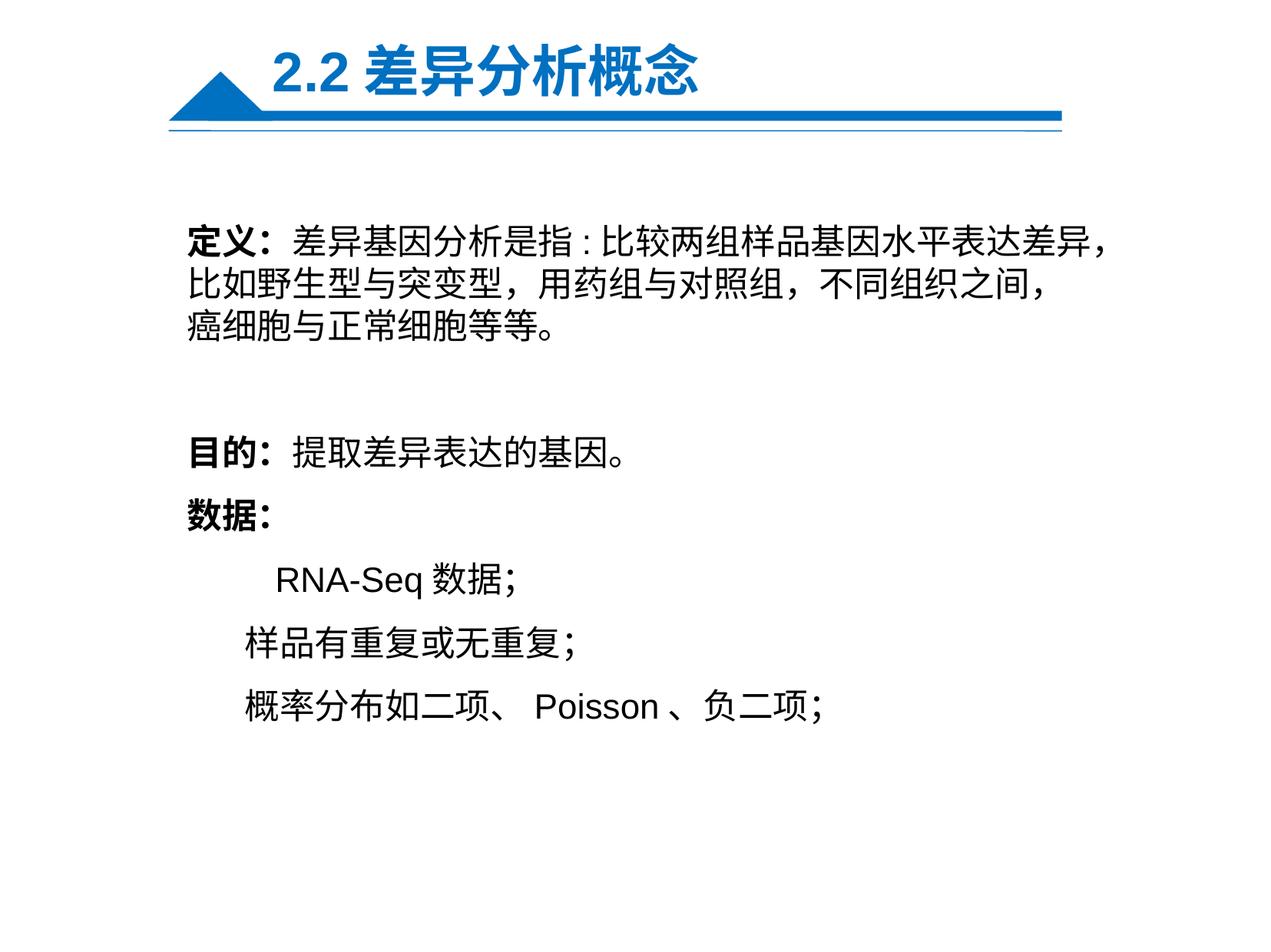

2.2差异分析概念

定义：差异基因分析是指:比较两组样品基因水平表达差异，比如野生型与突变型，用药组与对照组，不同组织之间，癌细胞与正常细胞等等。

目的：提取差异表达的基因。
数据：
         RNA-Seq数据；
样品有重复或无重复；
概率分布如二项、Poisson、负二项；